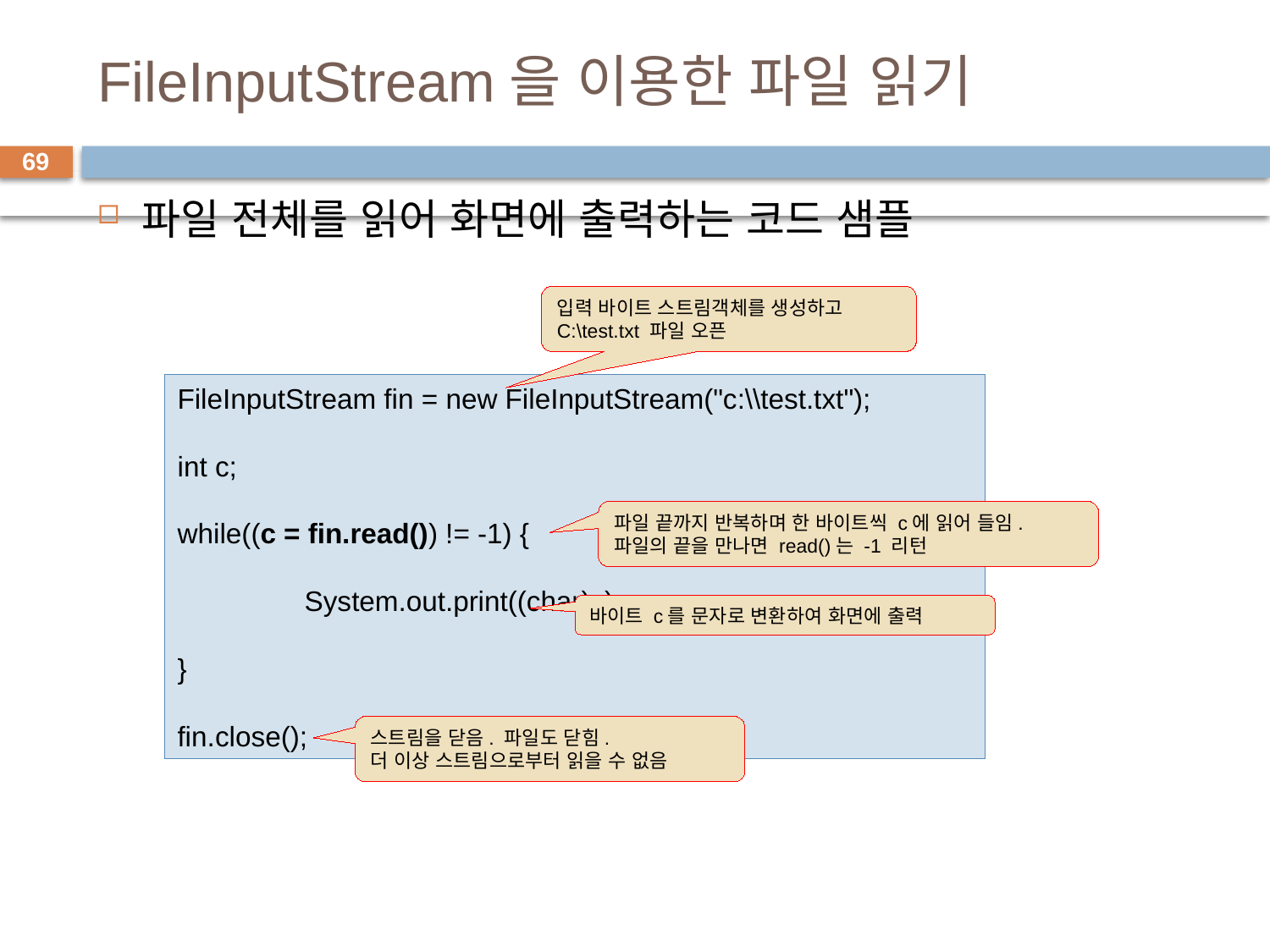

# FileInputStream을 이용한 파일 읽기
69
파일 전체를 읽어 화면에 출력하는 코드 샘플
입력 바이트 스트림객체를 생성하고
C:\test.txt 파일 오픈
FileInputStream fin = new FileInputStream("c:\\test.txt");

int c;

while((c = fin.read()) != -1) {

	System.out.print((char)c);

}

fin.close();
파일 끝까지 반복하며 한 바이트씩 c에 읽어 들임.
파일의 끝을 만나면 read()는 -1 리턴
바이트 c를 문자로 변환하여 화면에 출력
스트림을 닫음. 파일도 닫힘.
더 이상 스트림으로부터 읽을 수 없음